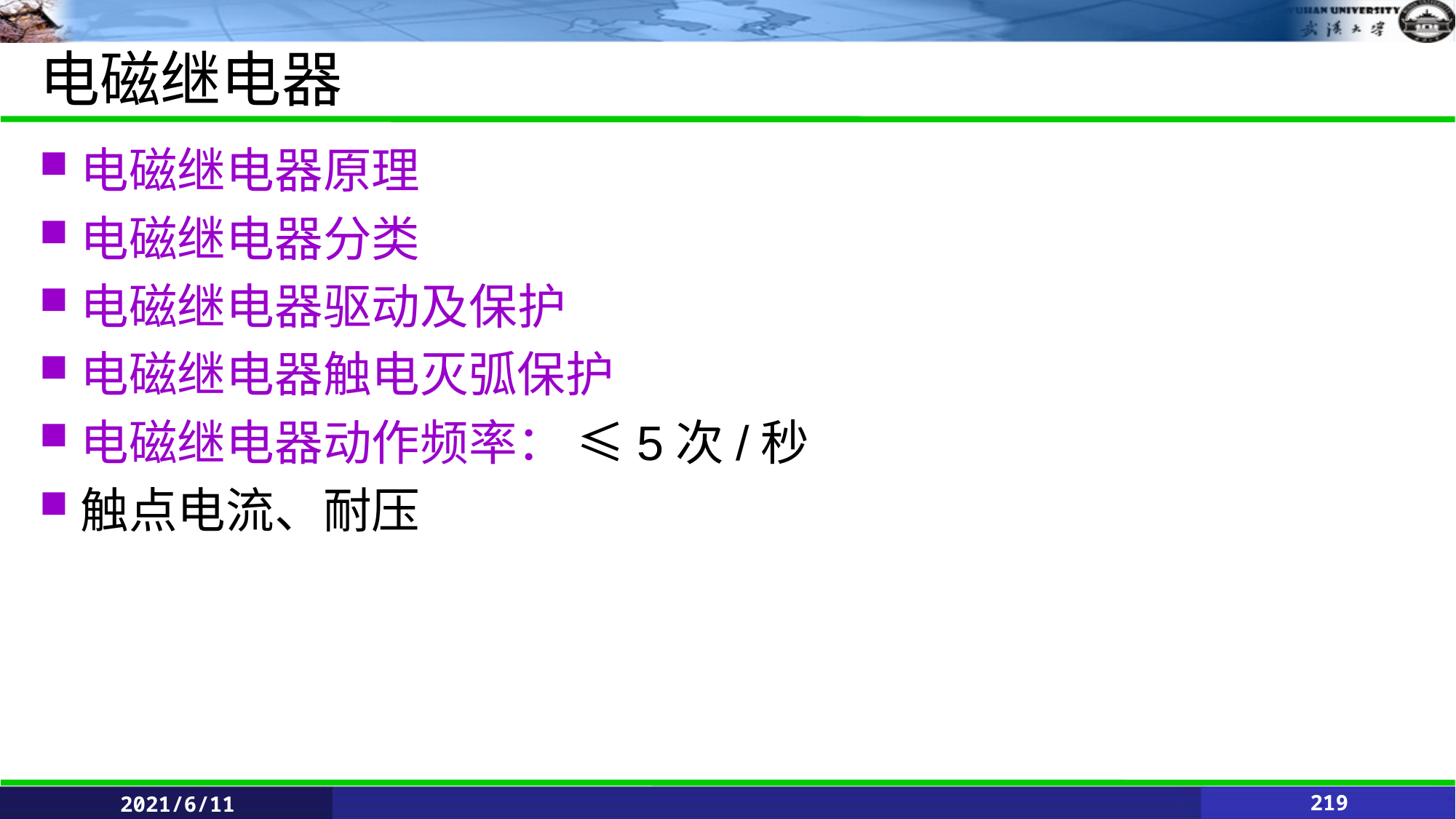

# 电磁继电器
电磁继电器原理
电磁继电器分类
电磁继电器驱动及保护
电磁继电器触电灭弧保护
电磁继电器动作频率： ≤5次/秒
触点电流、耐压
2021/6/11

219